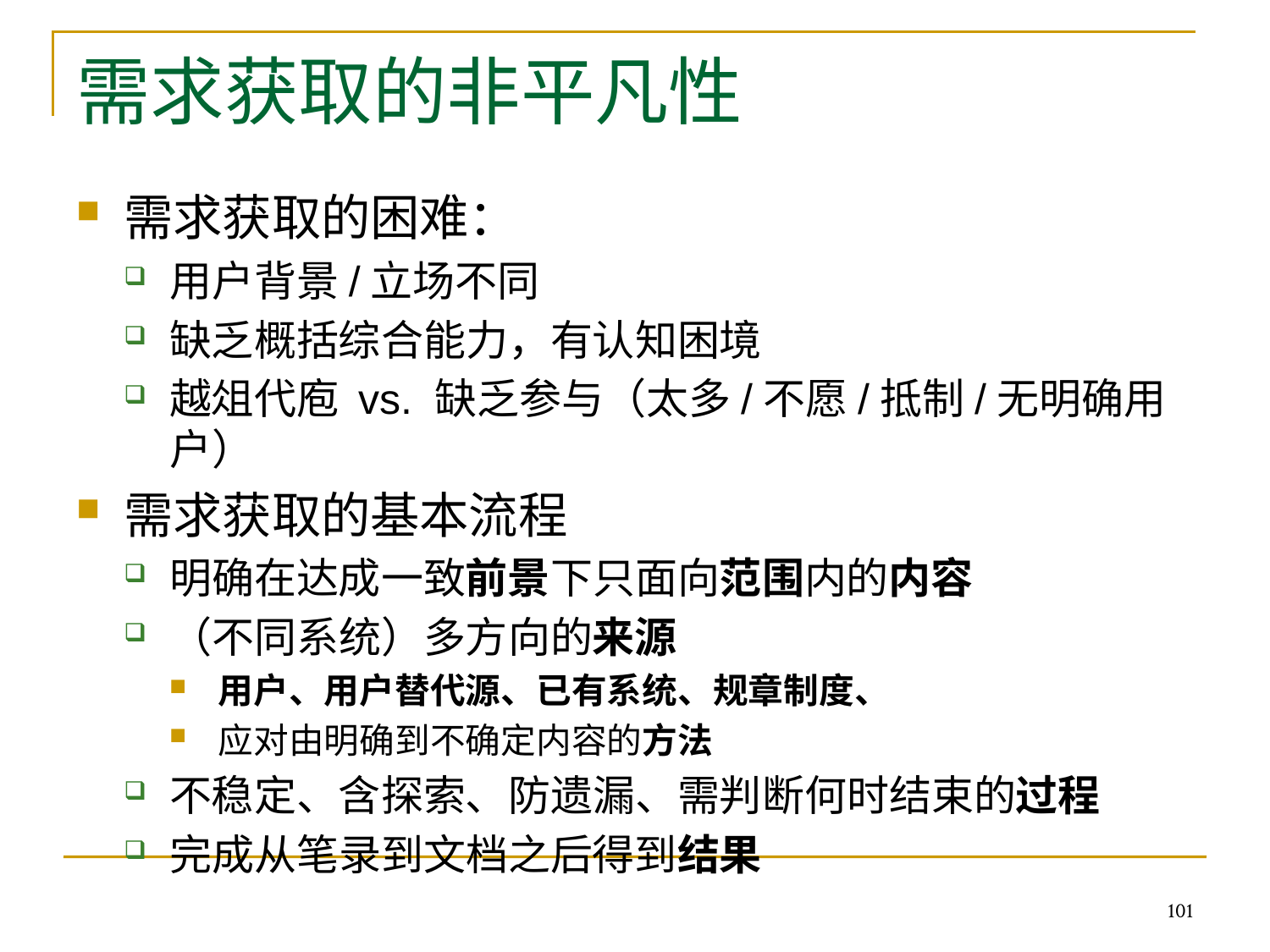

# 需求获取的非平凡性

需求获取的困难：
用户背景/立场不同
缺乏概括综合能力，有认知困境
越俎代庖 vs. 缺乏参与（太多/不愿/抵制/无明确用户）
需求获取的基本流程
明确在达成一致前景下只面向范围内的内容
（不同系统）多方向的来源
用户、用户替代源、已有系统、规章制度、
应对由明确到不确定内容的方法
不稳定、含探索、防遗漏、需判断何时结束的过程
完成从笔录到文档之后得到结果

101